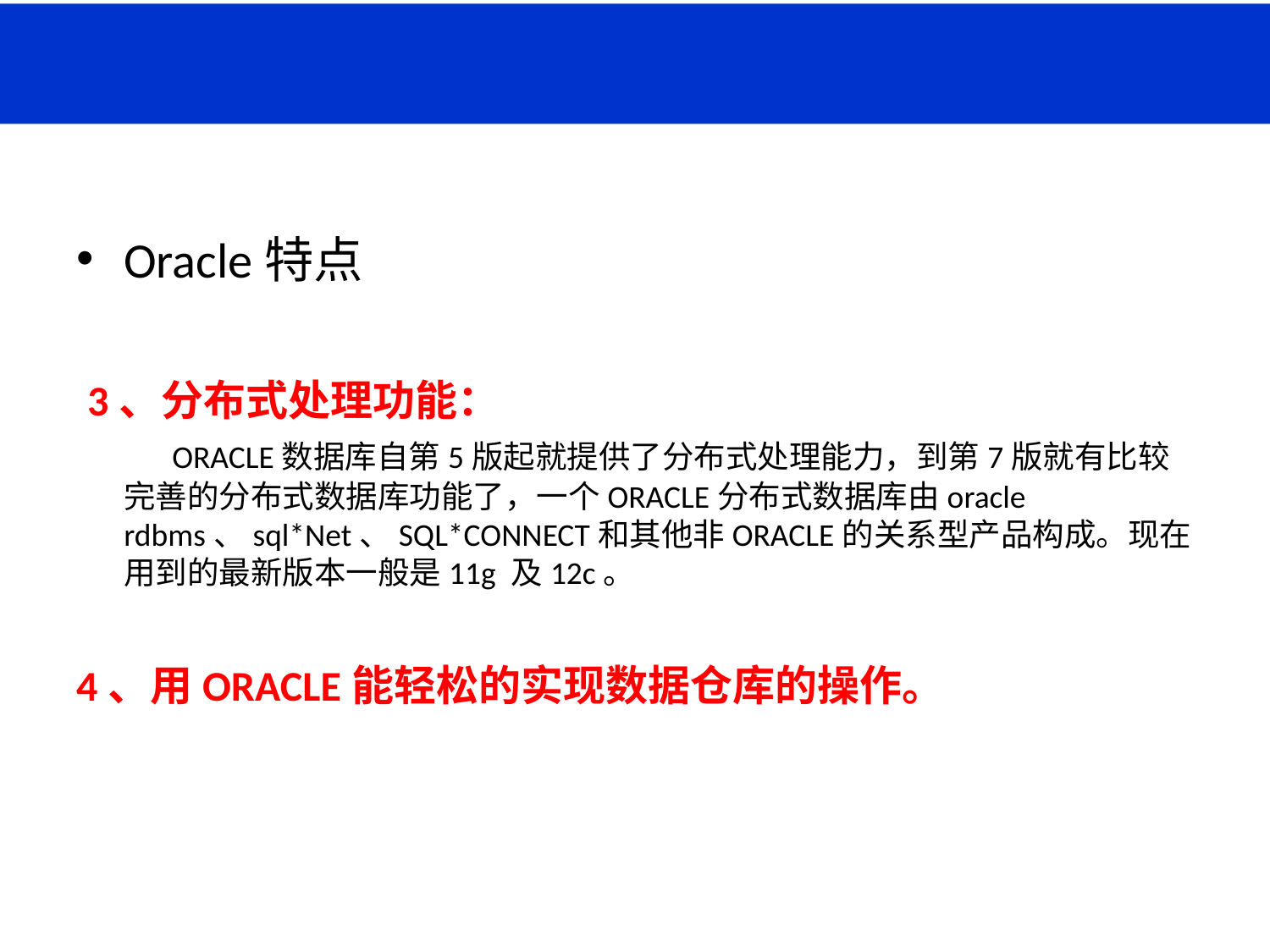

# Oracle简介
Oracle特点

 3、分布式处理功能：
    ORACLE数据库自第5版起就提供了分布式处理能力，到第7版就有比较完善的分布式数据库功能了，一个ORACLE分布式数据库由oracle rdbms、sql*Net、SQL*CONNECT和其他非ORACLE的关系型产品构成。现在用到的最新版本一般是11g 及12c。

4、用ORACLE能轻松的实现数据仓库的操作。